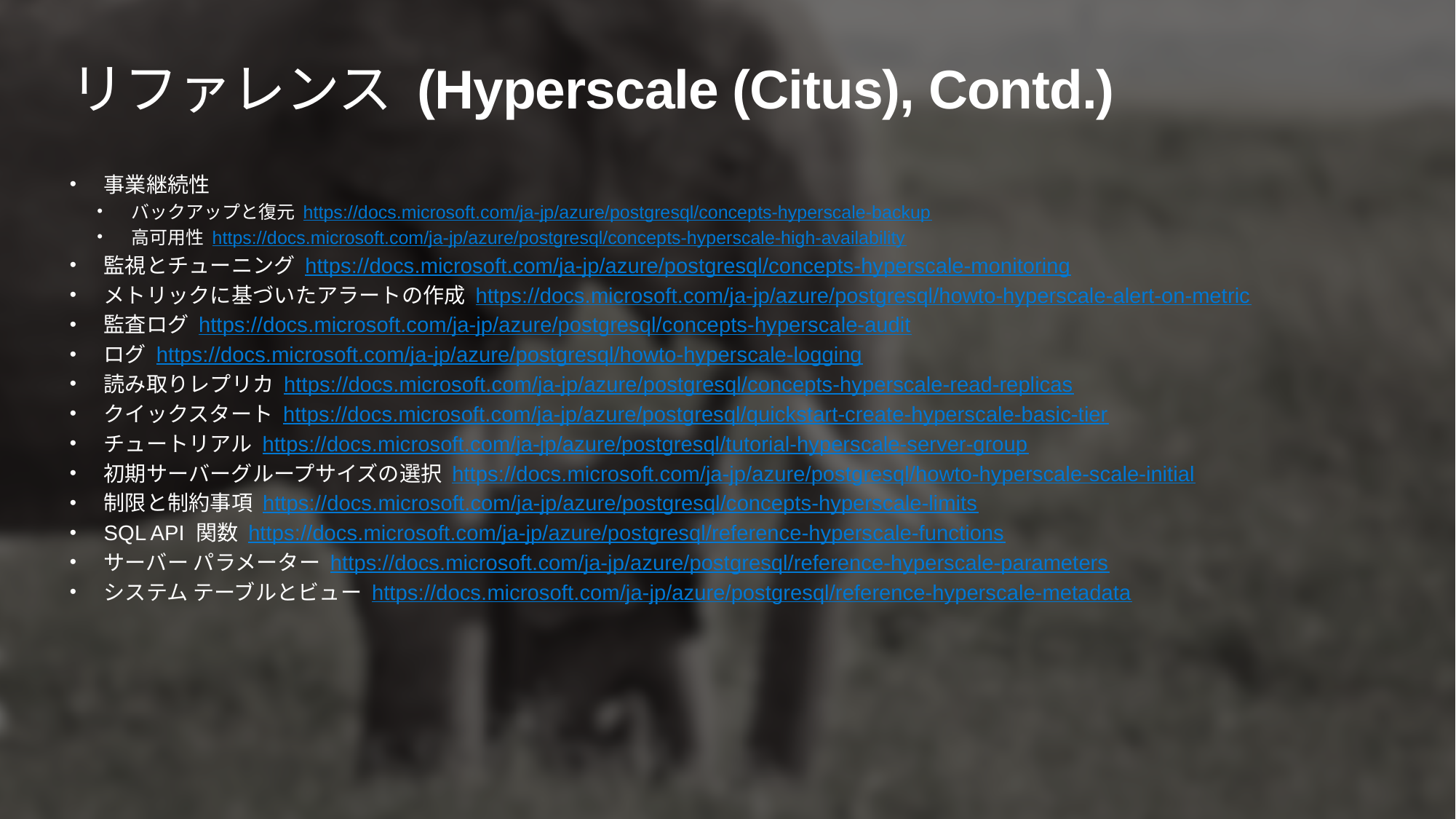

# リファレンス (Hyperscale (Citus), Contd.)
事業継続性
バックアップと復元 https://docs.microsoft.com/ja-jp/azure/postgresql/concepts-hyperscale-backup
高可用性 https://docs.microsoft.com/ja-jp/azure/postgresql/concepts-hyperscale-high-availability
監視とチューニング https://docs.microsoft.com/ja-jp/azure/postgresql/concepts-hyperscale-monitoring
メトリックに基づいたアラートの作成 https://docs.microsoft.com/ja-jp/azure/postgresql/howto-hyperscale-alert-on-metric
監査ログ https://docs.microsoft.com/ja-jp/azure/postgresql/concepts-hyperscale-audit
ログ https://docs.microsoft.com/ja-jp/azure/postgresql/howto-hyperscale-logging
読み取りレプリカ https://docs.microsoft.com/ja-jp/azure/postgresql/concepts-hyperscale-read-replicas
クイックスタート https://docs.microsoft.com/ja-jp/azure/postgresql/quickstart-create-hyperscale-basic-tier
チュートリアル https://docs.microsoft.com/ja-jp/azure/postgresql/tutorial-hyperscale-server-group
初期サーバーグループサイズの選択 https://docs.microsoft.com/ja-jp/azure/postgresql/howto-hyperscale-scale-initial
制限と制約事項 https://docs.microsoft.com/ja-jp/azure/postgresql/concepts-hyperscale-limits
SQL API 関数 https://docs.microsoft.com/ja-jp/azure/postgresql/reference-hyperscale-functions
サーバー パラメーター https://docs.microsoft.com/ja-jp/azure/postgresql/reference-hyperscale-parameters
システム テーブルとビュー https://docs.microsoft.com/ja-jp/azure/postgresql/reference-hyperscale-metadata